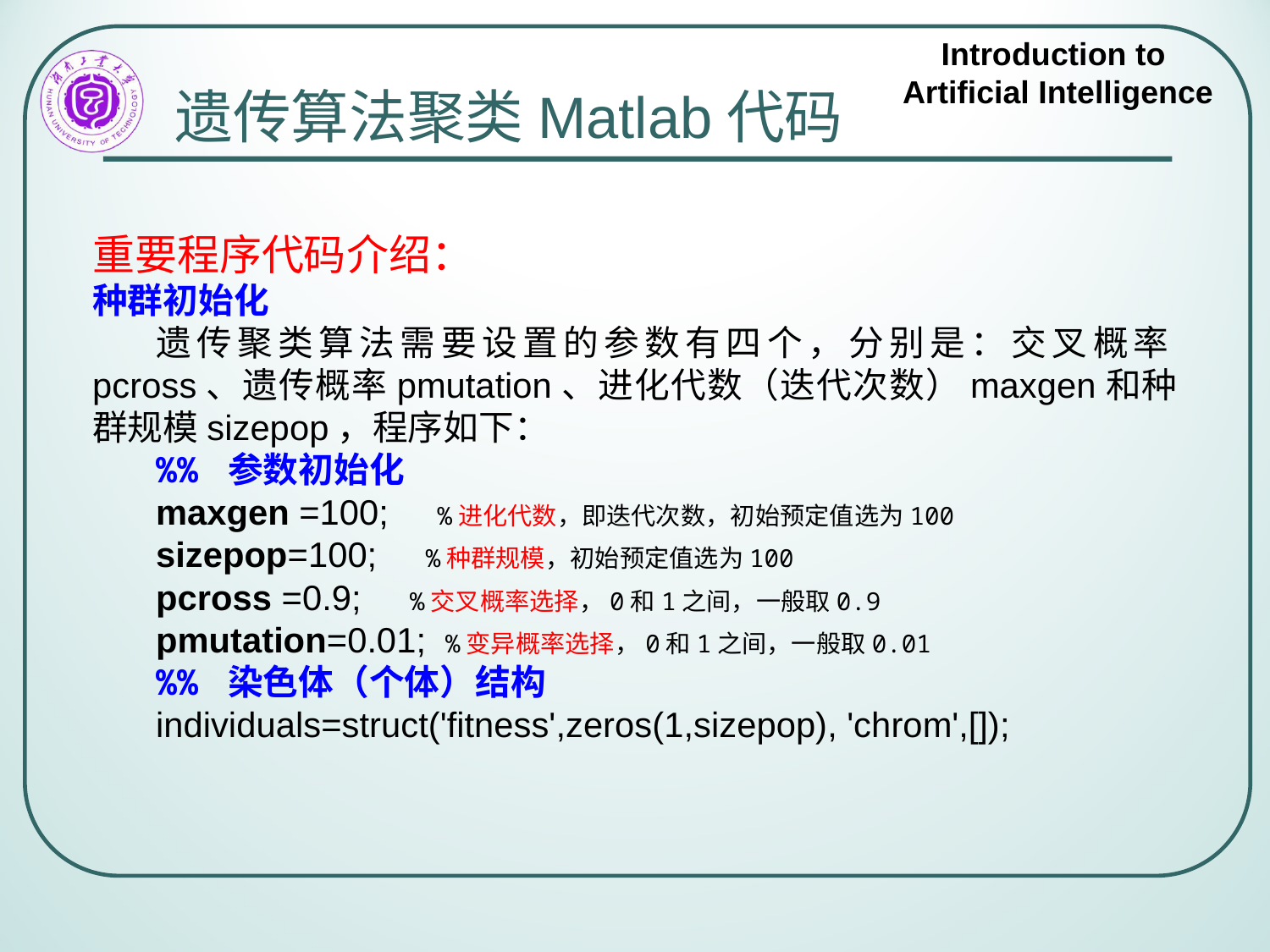

# 遗传算法聚类Matlab代码
重要程序代码介绍：
种群初始化
遗传聚类算法需要设置的参数有四个，分别是：交叉概率pcross、遗传概率pmutation、进化代数（迭代次数）maxgen和种群规模sizepop，程序如下：
%% 参数初始化
maxgen =100;     %进化代数，即迭代次数，初始预定值选为100
sizepop=100;     %种群规模，初始预定值选为100
pcross =0.9;     %交叉概率选择，0和1之间，一般取0.9
pmutation=0.01;  %变异概率选择，0和1之间，一般取0.01
%% 染色体（个体）结构
individuals=struct('fitness',zeros(1,sizepop), 'chrom',[]);